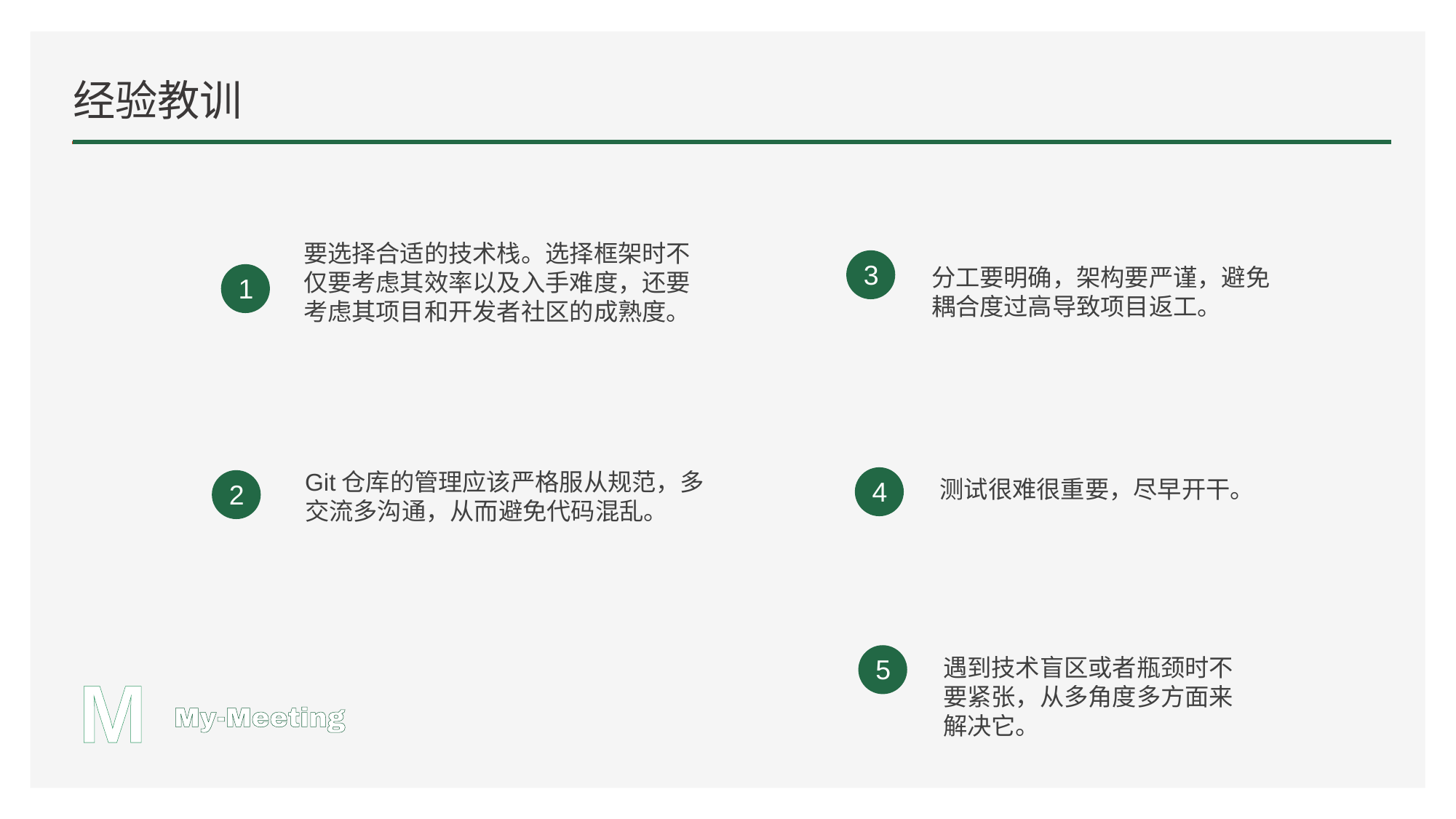

# 经验教训
要选择合适的技术栈。选择框架时不仅要考虑其效率以及入手难度，还要考虑其项目和开发者社区的成熟度。

3
分工要明确，架构要严谨，避免耦合度过高导致项目返工。

1
Git仓库的管理应该严格服从规范，多交流多沟通，从而避免代码混乱。

4
测试很难很重要，尽早开干。

2

5
遇到技术盲区或者瓶颈时不要紧张，从多角度多方面来解决它。
M
My-Meeting